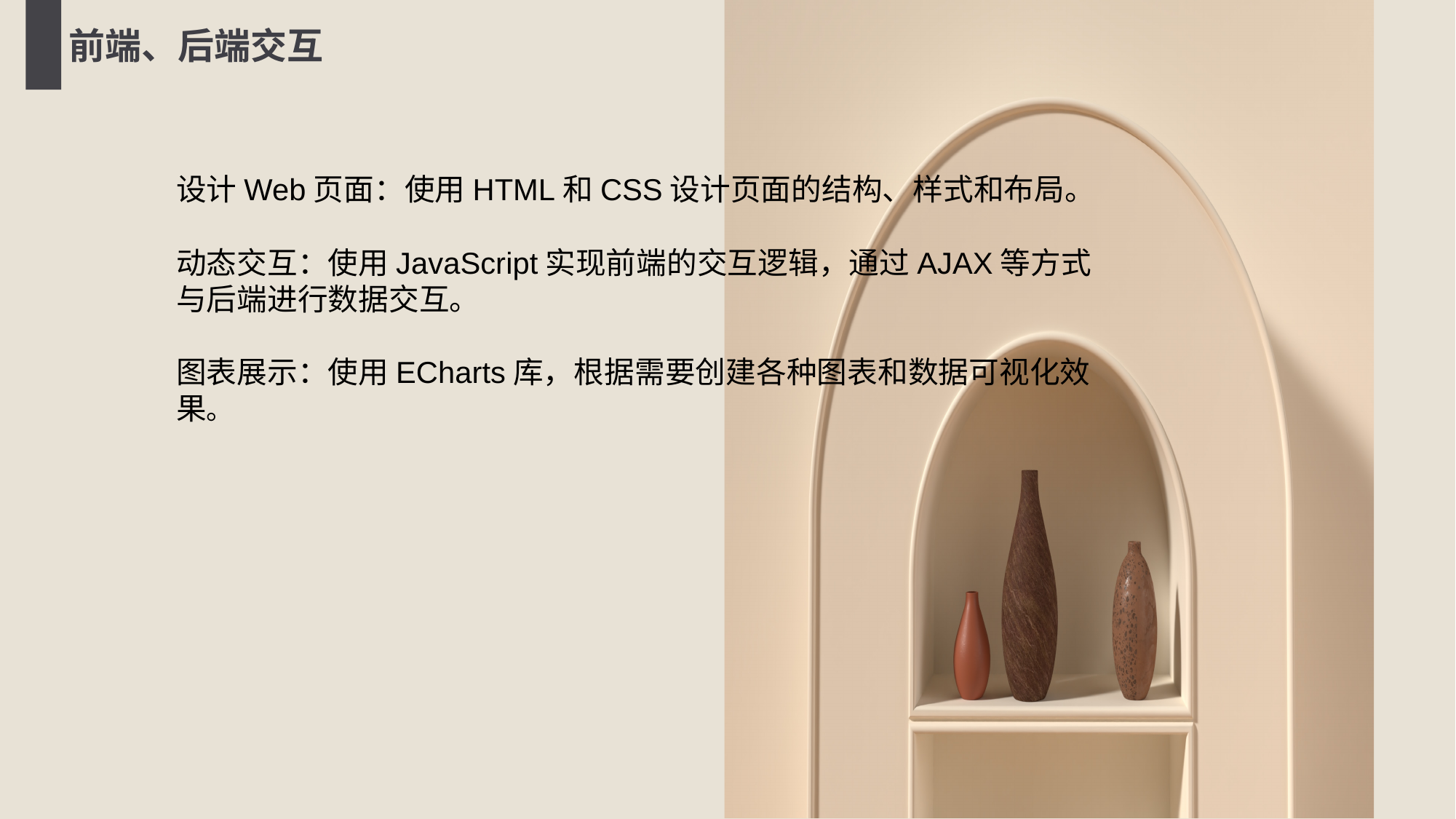

前端、后端交互
设计Web页面：使用HTML和CSS设计页面的结构、样式和布局。

动态交互：使用JavaScript实现前端的交互逻辑，通过AJAX等方式与后端进行数据交互。

图表展示：使用ECharts库，根据需要创建各种图表和数据可视化效果。